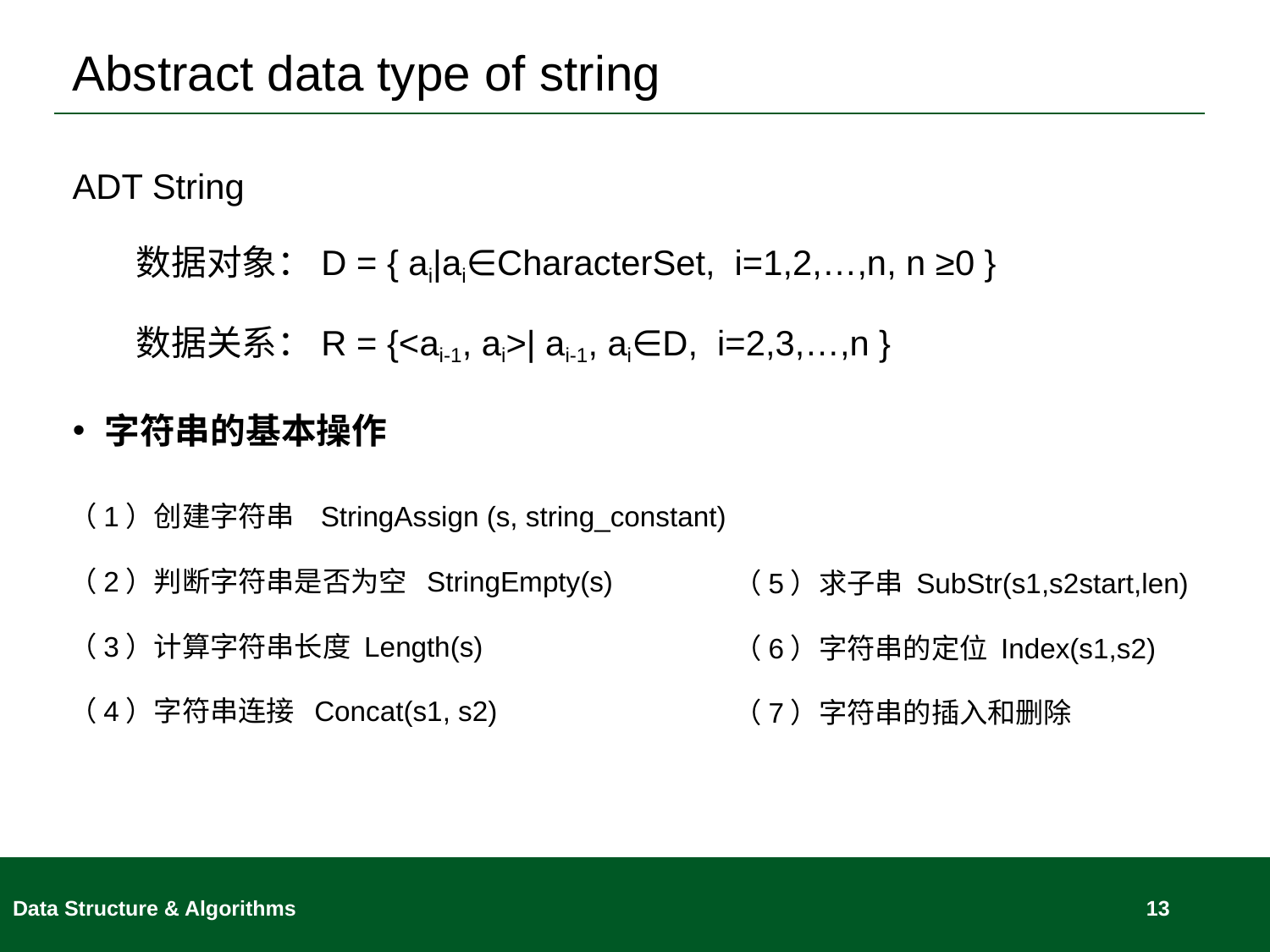

# Abstract data type of string
ADT String
数据对象：D = { ai|ai∈CharacterSet,  i=1,2,…,n, n ≥0 }
数据关系：R = {<ai-1, ai>| ai-1, ai∈D,  i=2,3,…,n }
字符串的基本操作

（1）创建字符串   StringAssign (s, string_constant)
（2）判断字符串是否为空  StringEmpty(s)
（3）计算字符串长度 Length(s)
（4）字符串连接  Concat(s1, s2)
（5）求子串 SubStr(s1,s2start,len)
（6）字符串的定位 Index(s1,s2)
（7）字符串的插入和删除
Data Structure & Algorithms
13